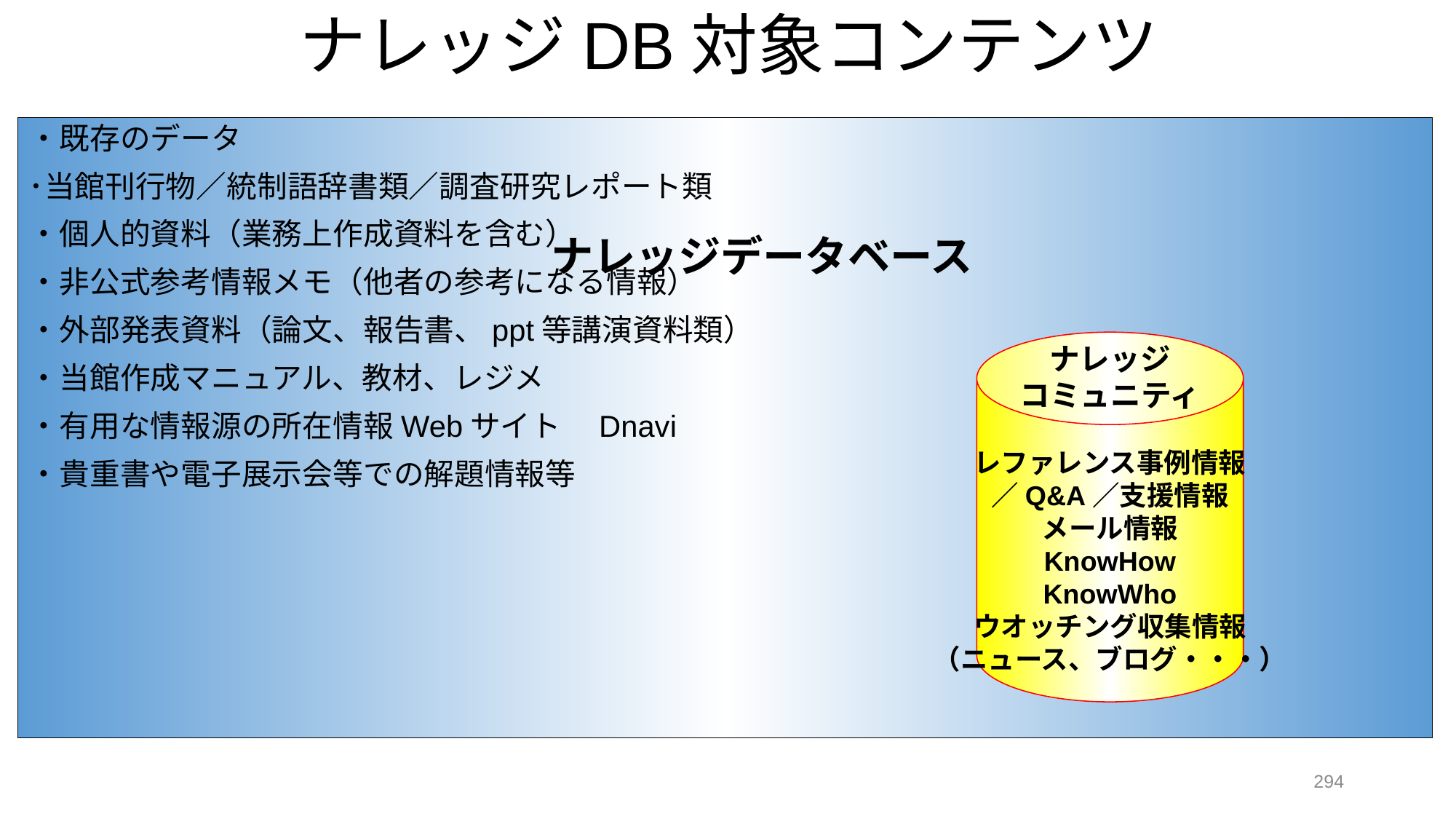

# ナレッジDB対象コンテンツ
・既存のデータ
･当館刊行物／統制語辞書類／調査研究レポート類
・個人的資料（業務上作成資料を含む）
・非公式参考情報メモ（他者の参考になる情報）
・外部発表資料（論文、報告書、ppt等講演資料類）
・当館作成マニュアル、教材、レジメ
・有用な情報源の所在情報Webサイト　Dnavi
・貴重書や電子展示会等での解題情報等

ナレッジデータベース
ナレッジ
コミュニティ

レファレンス事例情報
／Q&A／支援情報
メール情報
KnowHow
　KnowWho
ウオッチング収集情報
（ニュース、ブログ・・・）

294